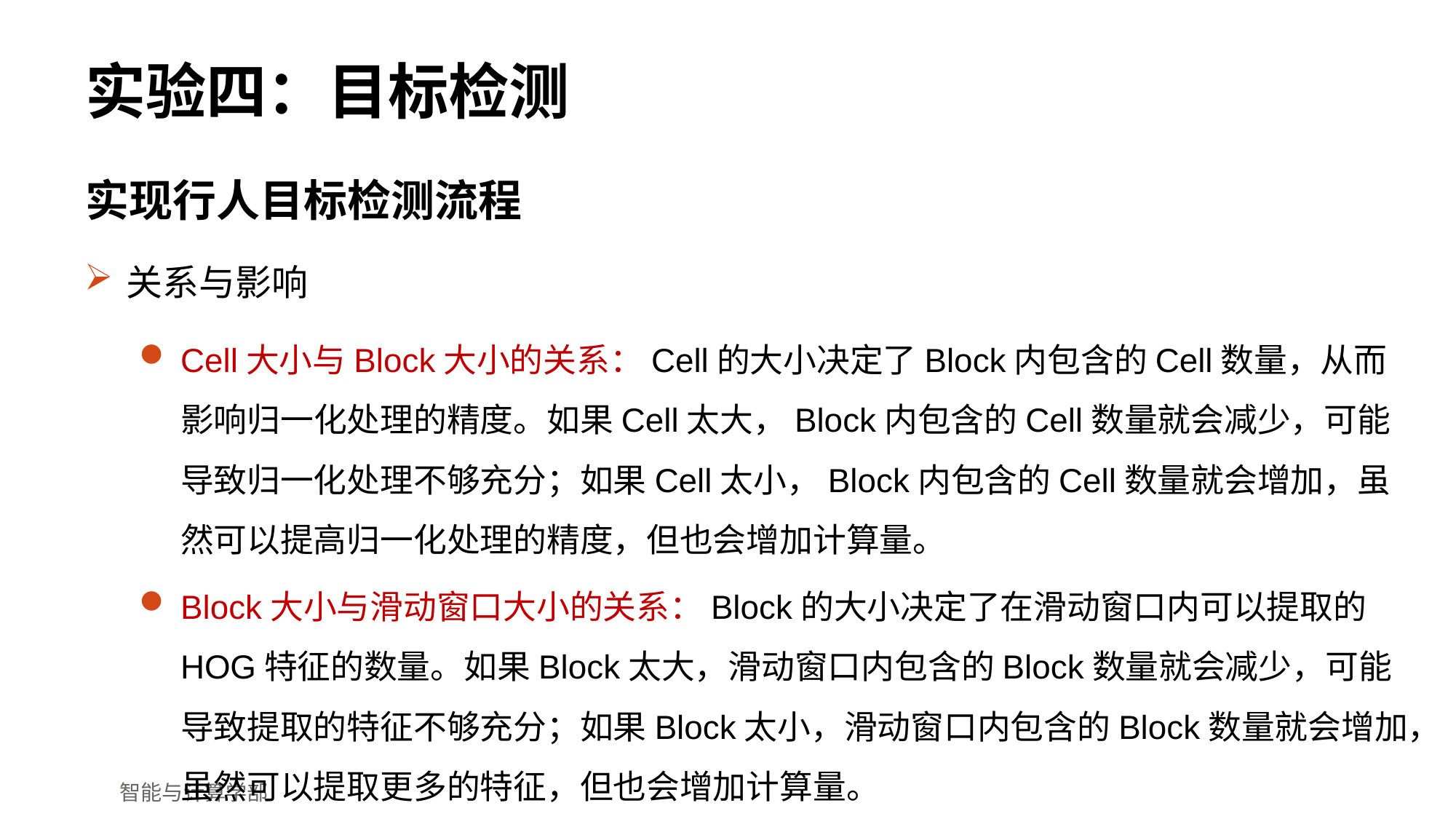

# 实验四：目标检测
实现行人目标检测流程
关系与影响
Cell大小与Block大小的关系：Cell的大小决定了Block内包含的Cell数量，从而影响归一化处理的精度。如果Cell太大，Block内包含的Cell数量就会减少，可能导致归一化处理不够充分；如果Cell太小，Block内包含的Cell数量就会增加，虽然可以提高归一化处理的精度，但也会增加计算量。
Block大小与滑动窗口大小的关系：Block的大小决定了在滑动窗口内可以提取的HOG特征的数量。如果Block太大，滑动窗口内包含的Block数量就会减少，可能导致提取的特征不够充分；如果Block太小，滑动窗口内包含的Block数量就会增加，虽然可以提取更多的特征，但也会增加计算量。

32
智能与计算学部